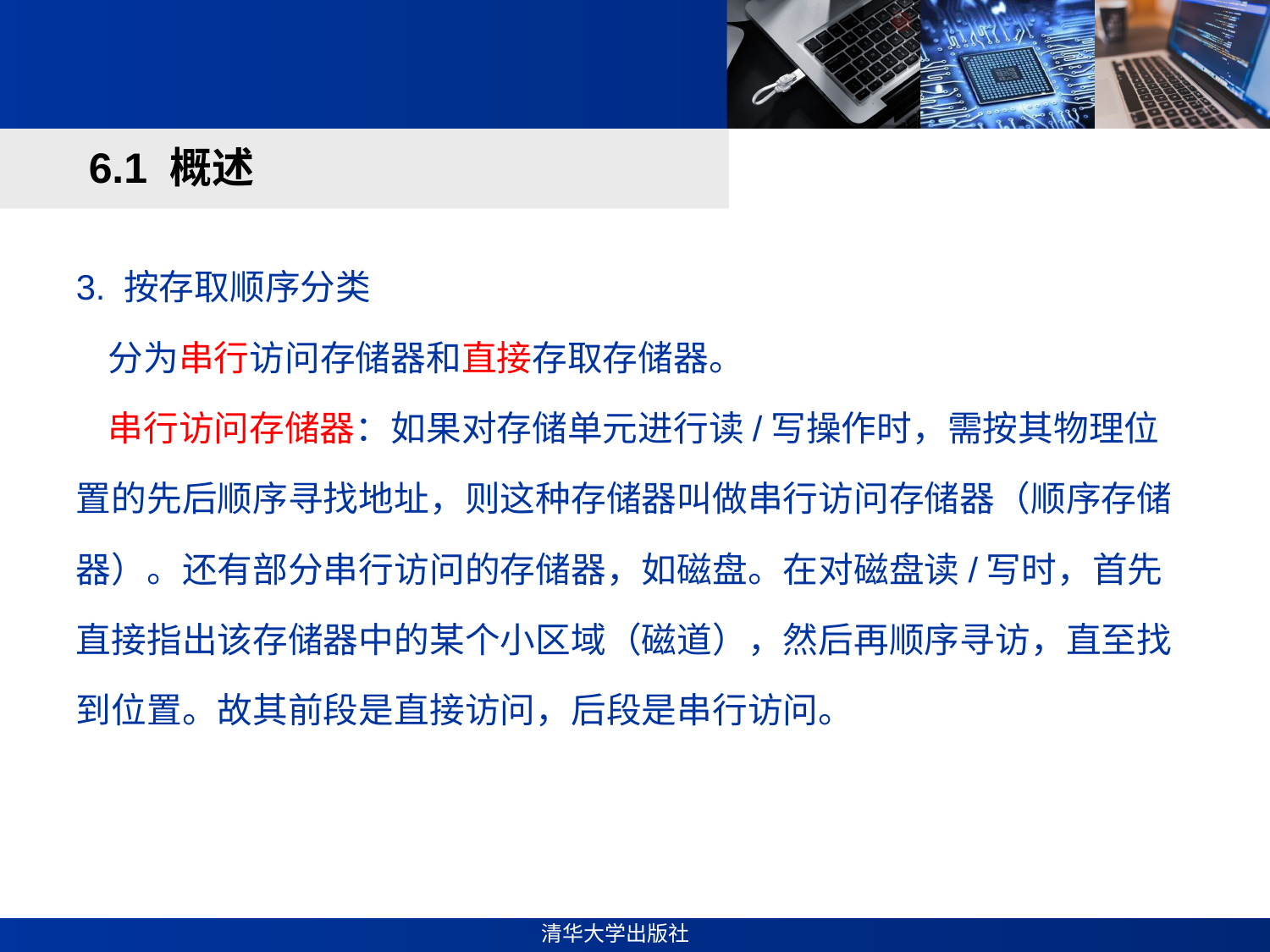

#
6.1 概述
3. 按存取顺序分类
   分为串行访问存储器和直接存取存储器。
   串行访问存储器：如果对存储单元进行读/写操作时，需按其物理位置的先后顺序寻找地址，则这种存储器叫做串行访问存储器（顺序存储器）。还有部分串行访问的存储器，如磁盘。在对磁盘读/写时，首先直接指出该存储器中的某个小区域（磁道），然后再顺序寻访，直至找到位置。故其前段是直接访问，后段是串行访问。